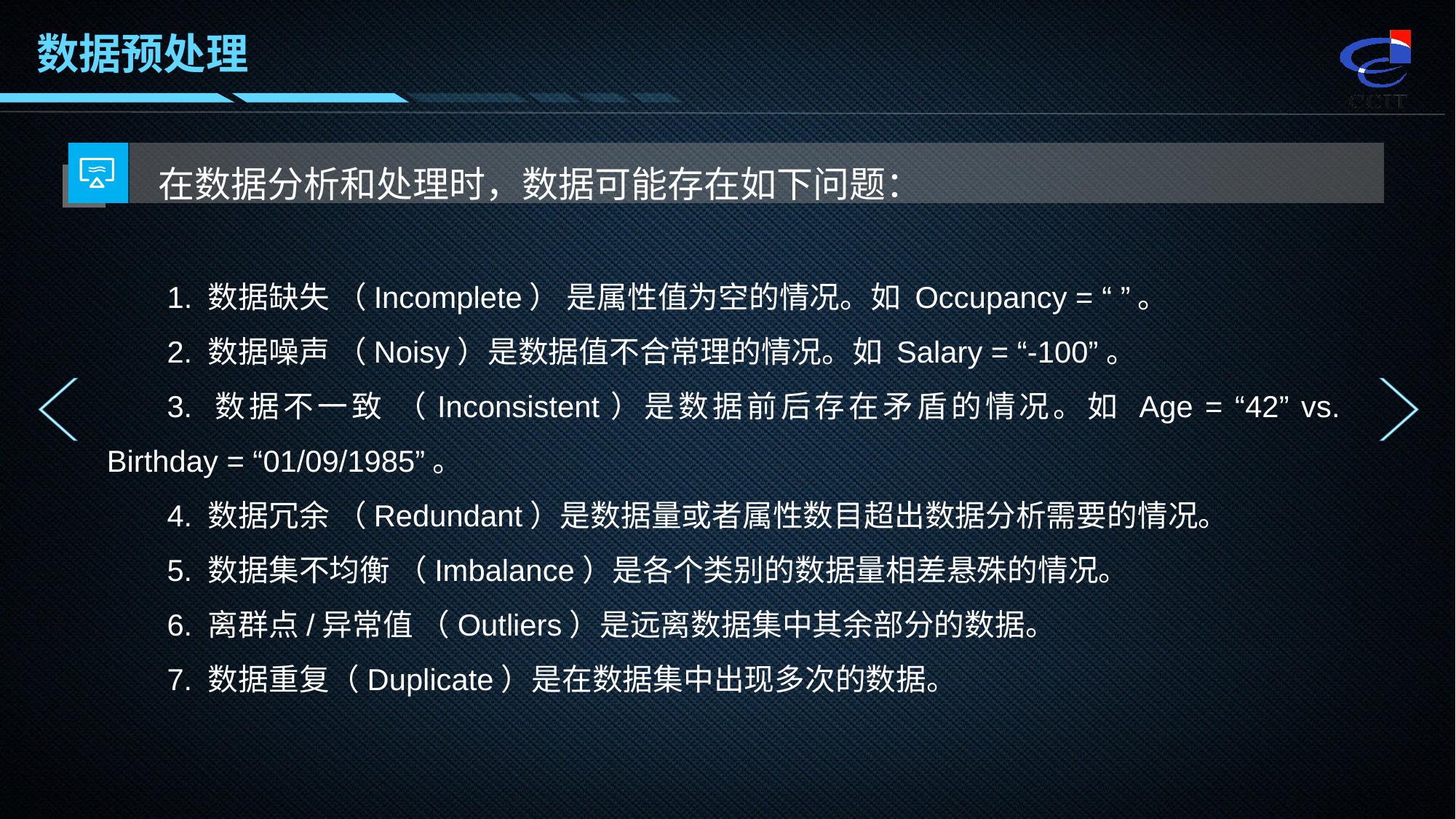

数据预处理
在数据分析和处理时，数据可能存在如下问题：

1. 数据缺失 （Incomplete） 是属性值为空的情况。如 Occupancy = “ ”。
2. 数据噪声 （Noisy）是数据值不合常理的情况。如 Salary = “-100”。
3. 数据不一致 （Inconsistent）是数据前后存在矛盾的情况。如 Age = “42” vs. Birthday = “01/09/1985”。
4. 数据冗余 （Redundant）是数据量或者属性数目超出数据分析需要的情况。
5. 数据集不均衡 （Imbalance）是各个类别的数据量相差悬殊的情况。
6. 离群点/异常值 （Outliers）是远离数据集中其余部分的数据。
7. 数据重复（Duplicate）是在数据集中出现多次的数据。